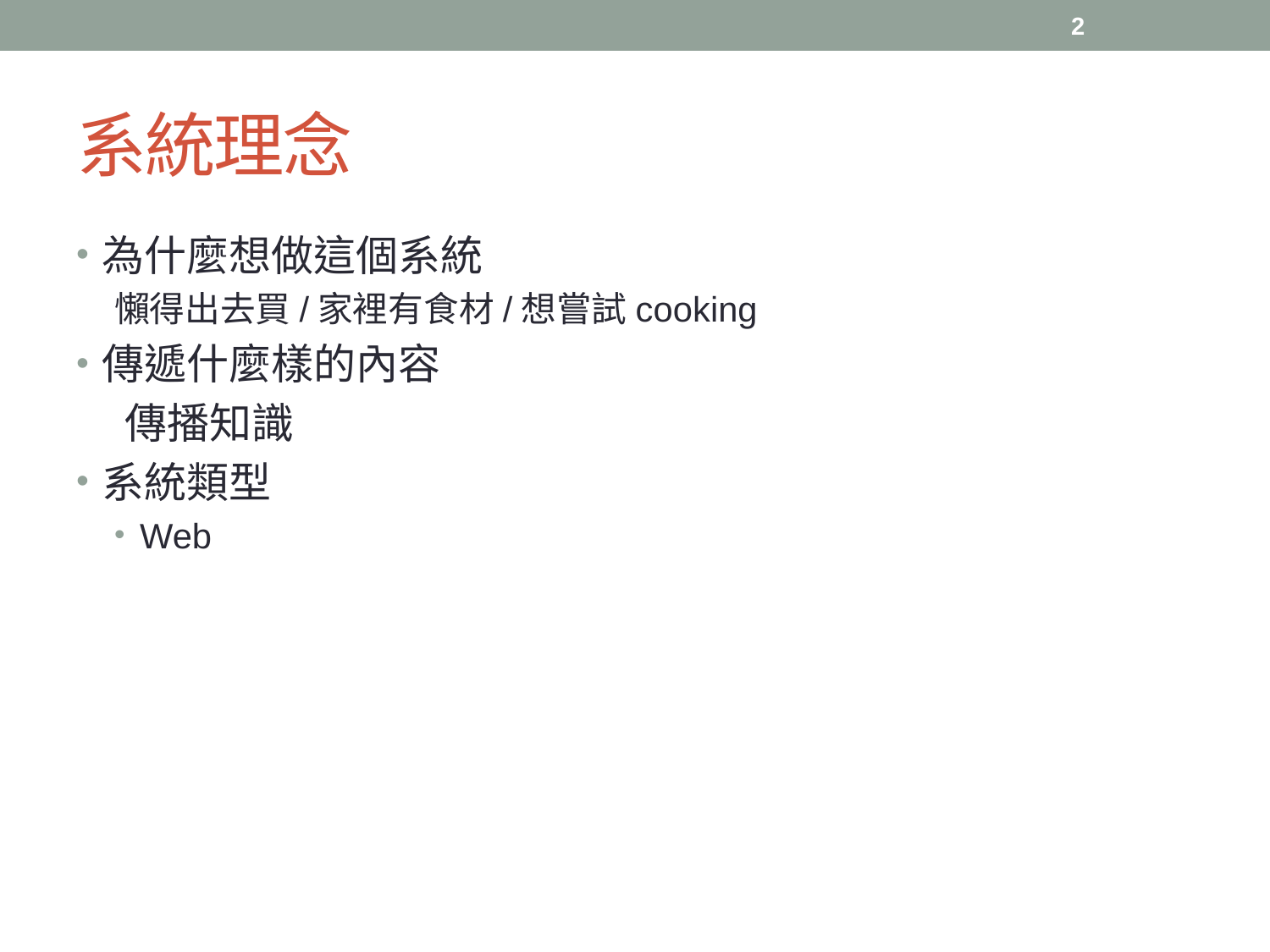

2
# 系統理念
為什麼想做這個系統
懶得出去買/家裡有食材/想嘗試cooking
傳遞什麼樣的內容
    傳播知識
系統類型
Web